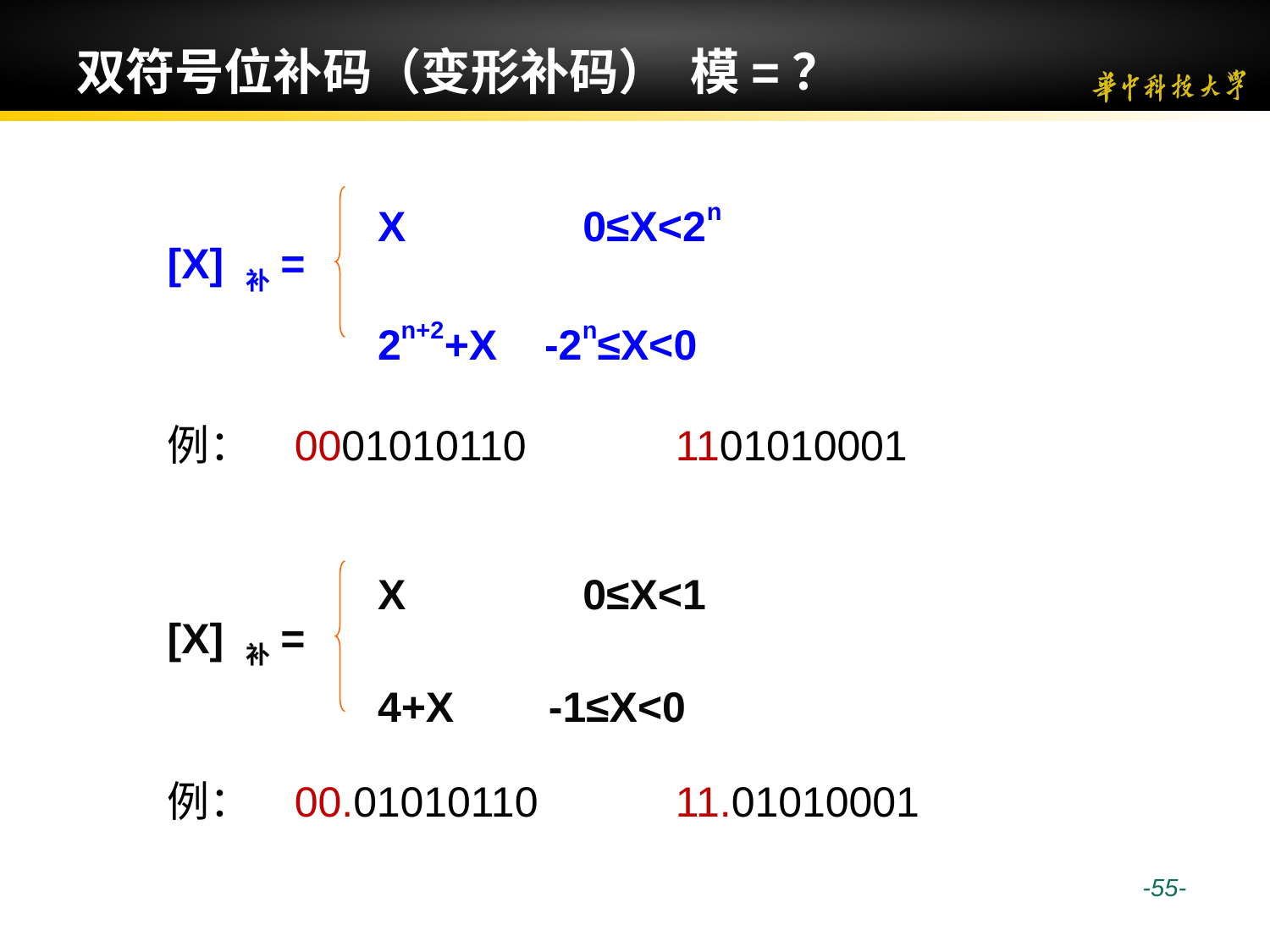

# 双符号位补码（变形补码）  模=？
X               0≤X<2n
2n+2+X    -2n≤X<0

[X] 补=
例：	0001010110   	1101010001
X               0≤X<1
4+X        -1≤X<0

[X] 补=
例：	00.01010110   	11.01010001
 -55-